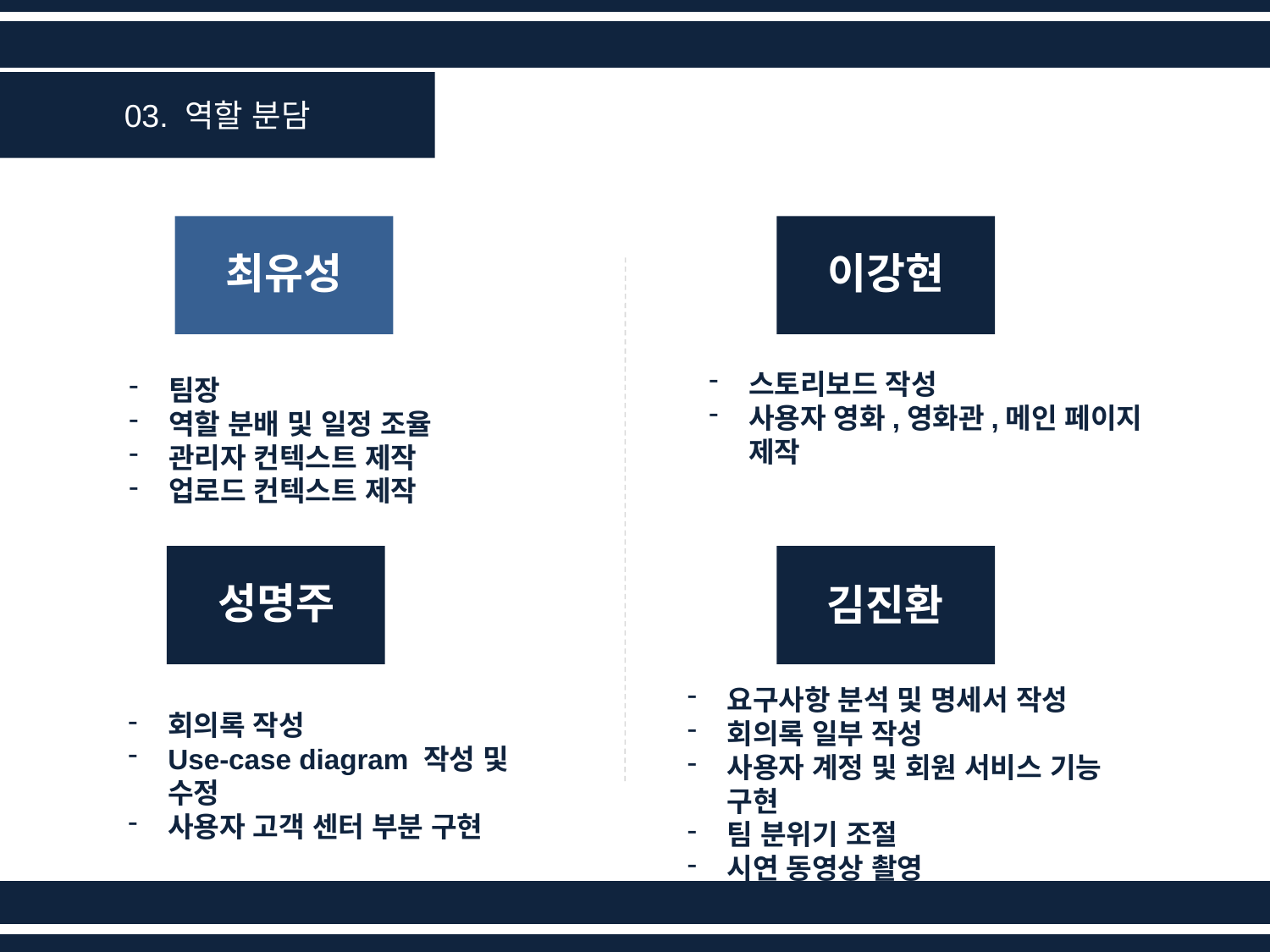

03. 역할 분담

최유성

이강현
스토리보드 작성
사용자 영화,영화관,메인 페이지 제작
팀장
역할 분배 및 일정 조율
관리자 컨텍스트 제작
업로드 컨텍스트 제작

성명주

김진환
요구사항 분석 및 명세서 작성
회의록 일부 작성
사용자 계정 및 회원 서비스 기능 구현
팀 분위기 조절
시연 동영상 촬영
회의록 작성
Use-case diagram 작성 및 수정
사용자 고객 센터 부분 구현